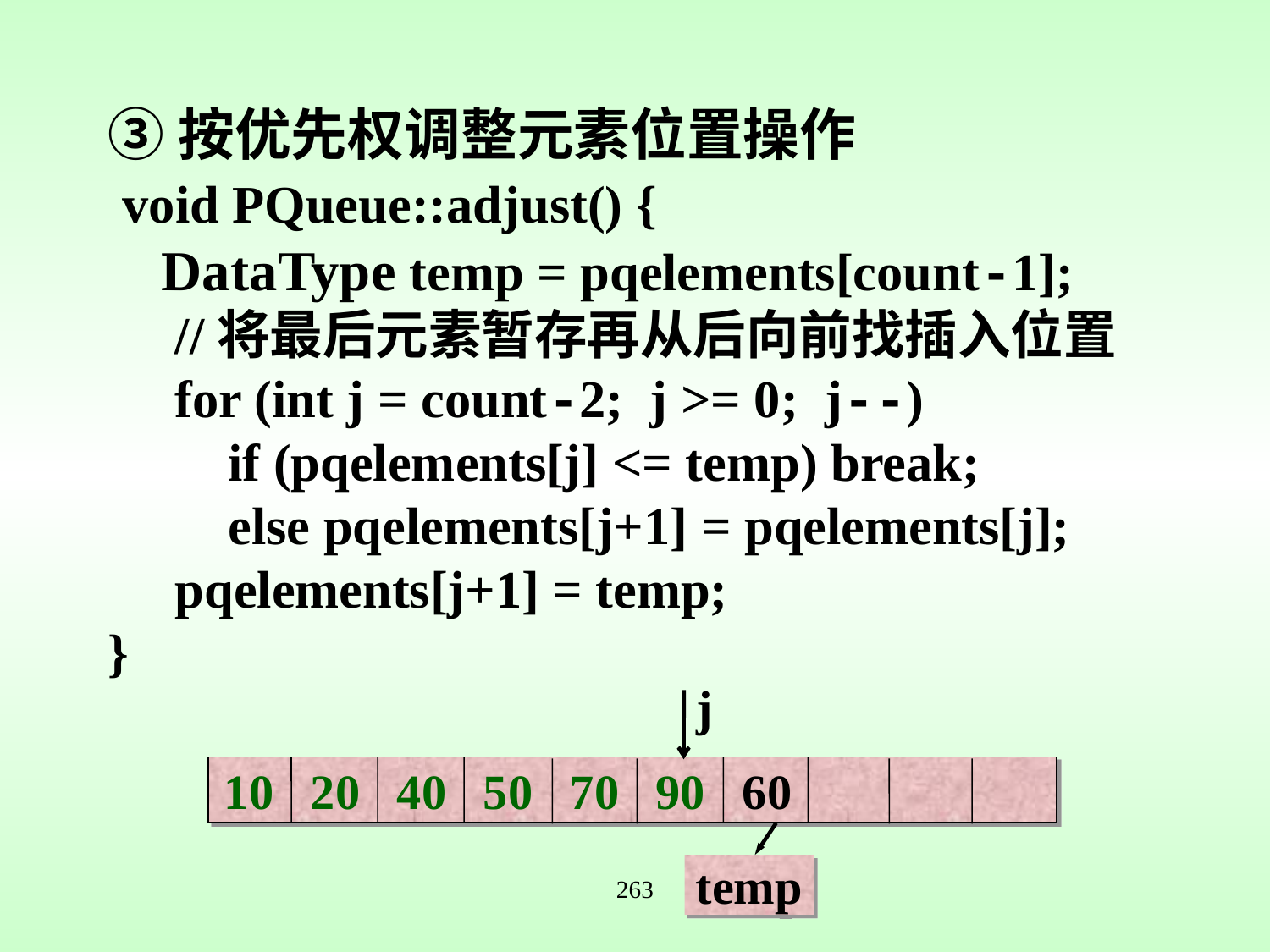

③按优先权调整元素位置操作
 void PQueue::adjust() {
    DataType temp = pqelements[count-1];
     //将最后元素暂存再从后向前找插入位置
     for (int j = count-2;  j >= 0;  j--)
         if (pqelements[j] <= temp) break;
         else pqelements[j+1] = pqelements[j];
     pqelements[j+1] = temp;
}
j
10   20   40   50   70   90   60

temp
263